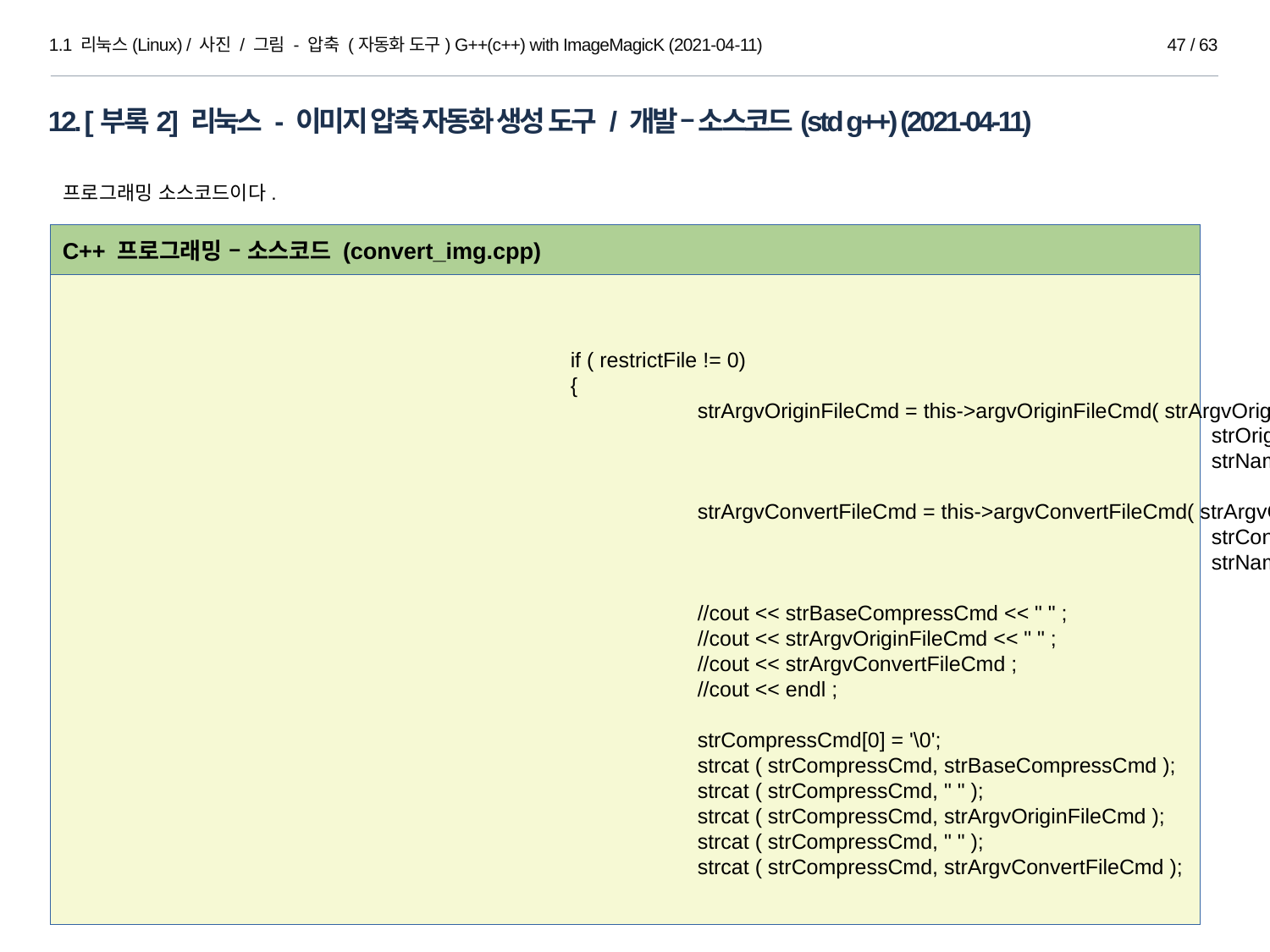

1.1 리눅스(Linux) / 사진 / 그림 - 압축 (자동화 도구) G++(c++) with ImageMagicK (2021-04-11)
47 / 63

12. [부록2] 리눅스 - 이미지 압축 자동화 생성 도구 / 개발 – 소스코드(std g++) (2021-04-11)
프로그래밍 소스코드이다.
C++ 프로그래밍 – 소스코드 (convert_img.cpp)

				if ( restrictFile != 0)
				{
					strArgvOriginFileCmd = this->argvOriginFileCmd( strArgvOriginFileCmd,
									 strOriginalDir,
									 strName );

					strArgvConvertFileCmd = this->argvConvertFileCmd( strArgvConvertFileCmd,
									 strConvertDir,
									 strName );

					//cout << strBaseCompressCmd << " " ;
					//cout << strArgvOriginFileCmd << " " ;
					//cout << strArgvConvertFileCmd ;
					//cout << endl ;

					strCompressCmd[0] = '\0';
					strcat ( strCompressCmd, strBaseCompressCmd );
					strcat ( strCompressCmd, " " );
					strcat ( strCompressCmd, strArgvOriginFileCmd );
					strcat ( strCompressCmd, " " );
					strcat ( strCompressCmd, strArgvConvertFileCmd );